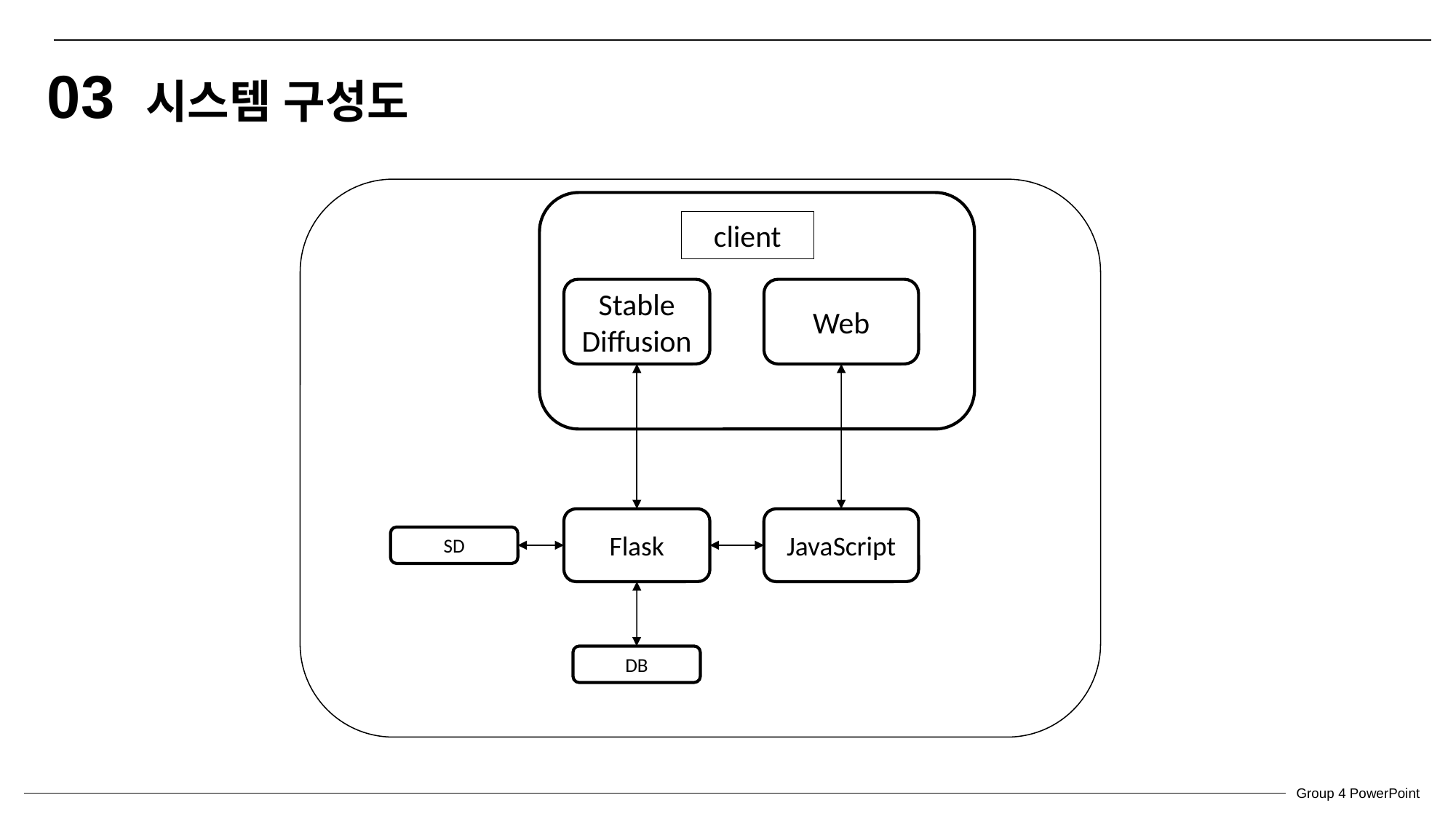

03 시스템 구성도

client
Stable
Diffusion
Web

Flask
JavaScript
SD
DB
Group 4 PowerPoint